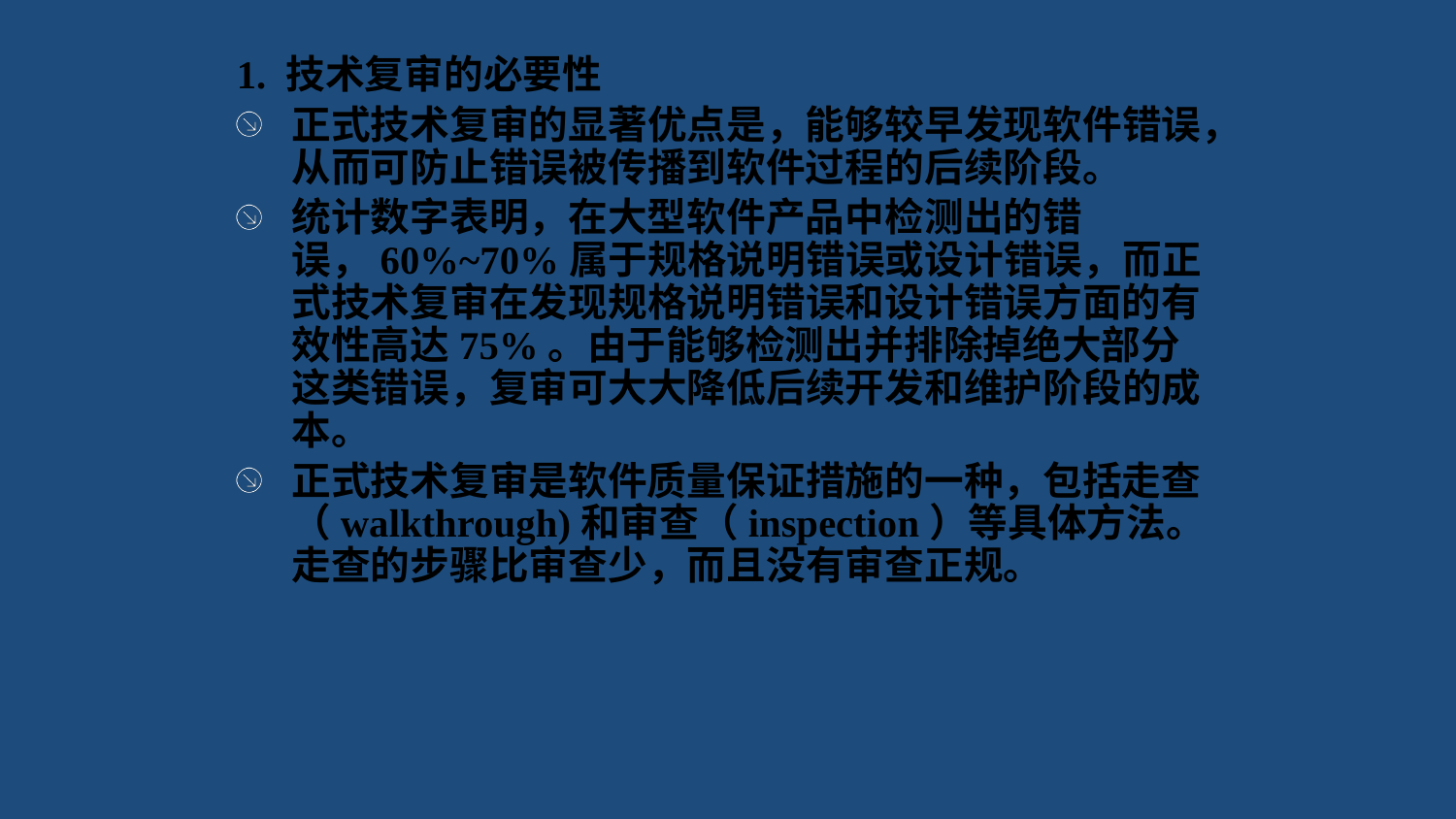

1. 技术复审的必要性
正式技术复审的显著优点是，能够较早发现软件错误，从而可防止错误被传播到软件过程的后续阶段。
统计数字表明，在大型软件产品中检测出的错误，60%~70%属于规格说明错误或设计错误，而正式技术复审在发现规格说明错误和设计错误方面的有效性高达75%。由于能够检测出并排除掉绝大部分这类错误，复审可大大降低后续开发和维护阶段的成本。
正式技术复审是软件质量保证措施的一种，包括走查（walkthrough)和审查（inspection）等具体方法。走查的步骤比审查少，而且没有审查正规。